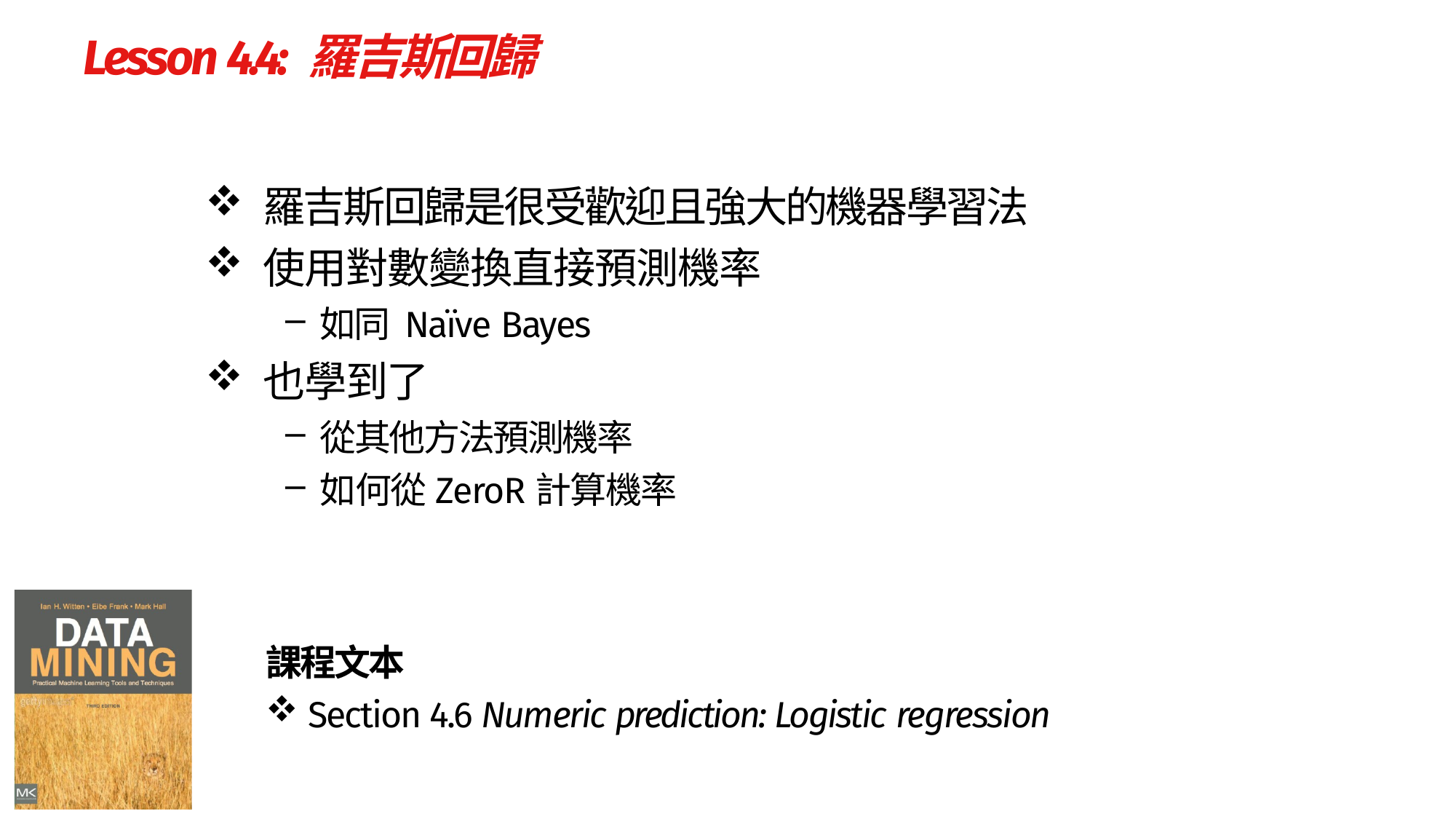

# Lesson 4.4: 羅吉斯回歸
羅吉斯回歸是很受歡迎且強大的機器學習法
使用對數變換直接預測機率
如同 Naïve Bayes
也學到了
從其他方法預測機率
如何從ZeroR計算機率

課程文本
Section 4.6 Numeric prediction: Logistic regression